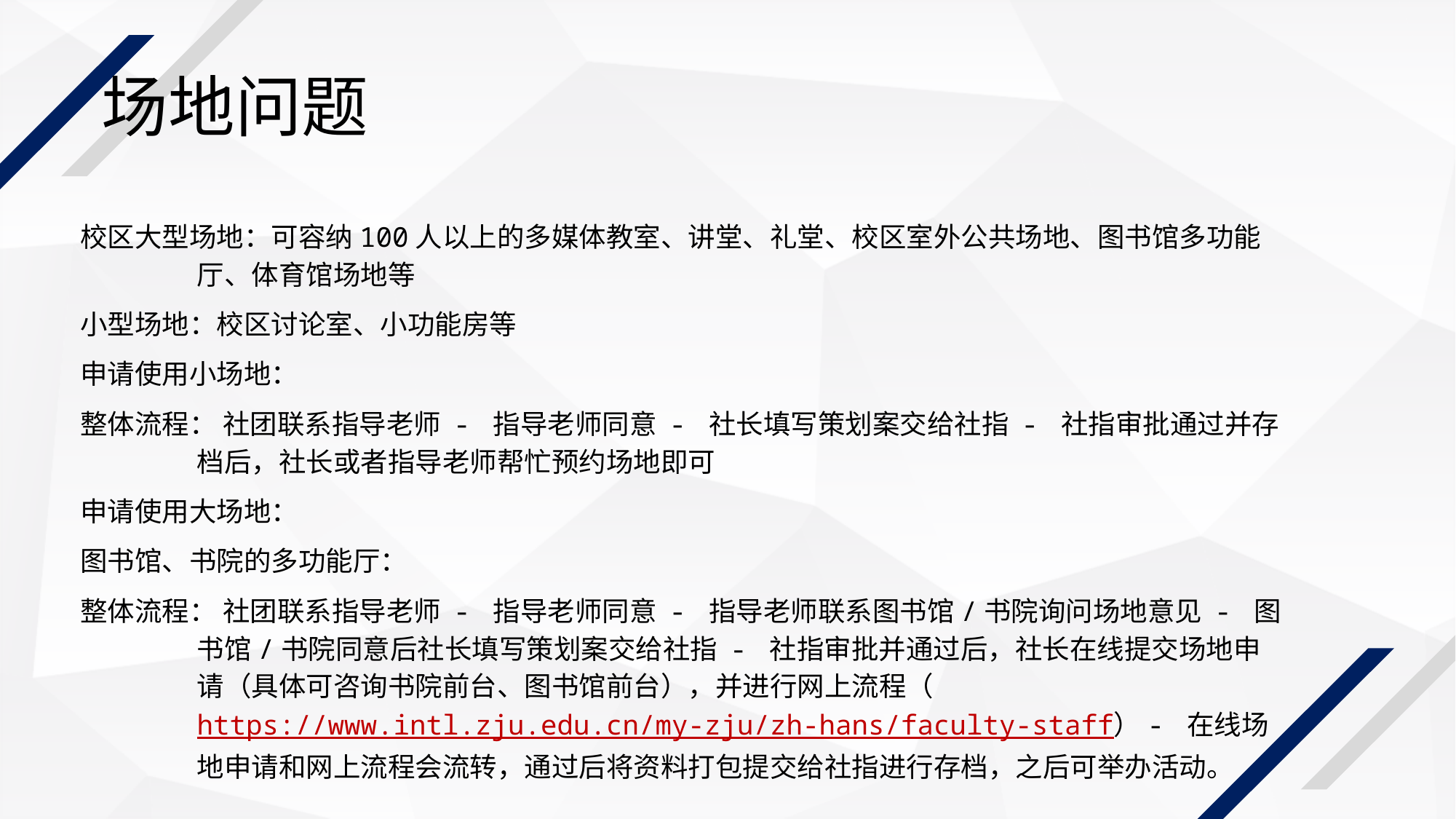

场地问题
校区大型场地：可容纳100人以上的多媒体教室、讲堂、礼堂、校区室外公共场地、图书馆多功能厅、体育馆场地等
小型场地：校区讨论室、小功能房等
申请使用小场地：
整体流程： 社团联系指导老师 - 指导老师同意 - 社长填写策划案交给社指 - 社指审批通过并存档后，社长或者指导老师帮忙预约场地即可
申请使用大场地：
图书馆、书院的多功能厅：
整体流程： 社团联系指导老师 - 指导老师同意 - 指导老师联系图书馆/书院询问场地意见 - 图书馆/书院同意后社长填写策划案交给社指 - 社指审批并通过后，社长在线提交场地申请（具体可咨询书院前台、图书馆前台），并进行网上流程（https://www.intl.zju.edu.cn/my-zju/zh-hans/faculty-staff）- 在线场地申请和网上流程会流转，通过后将资料打包提交给社指进行存档，之后可举办活动。